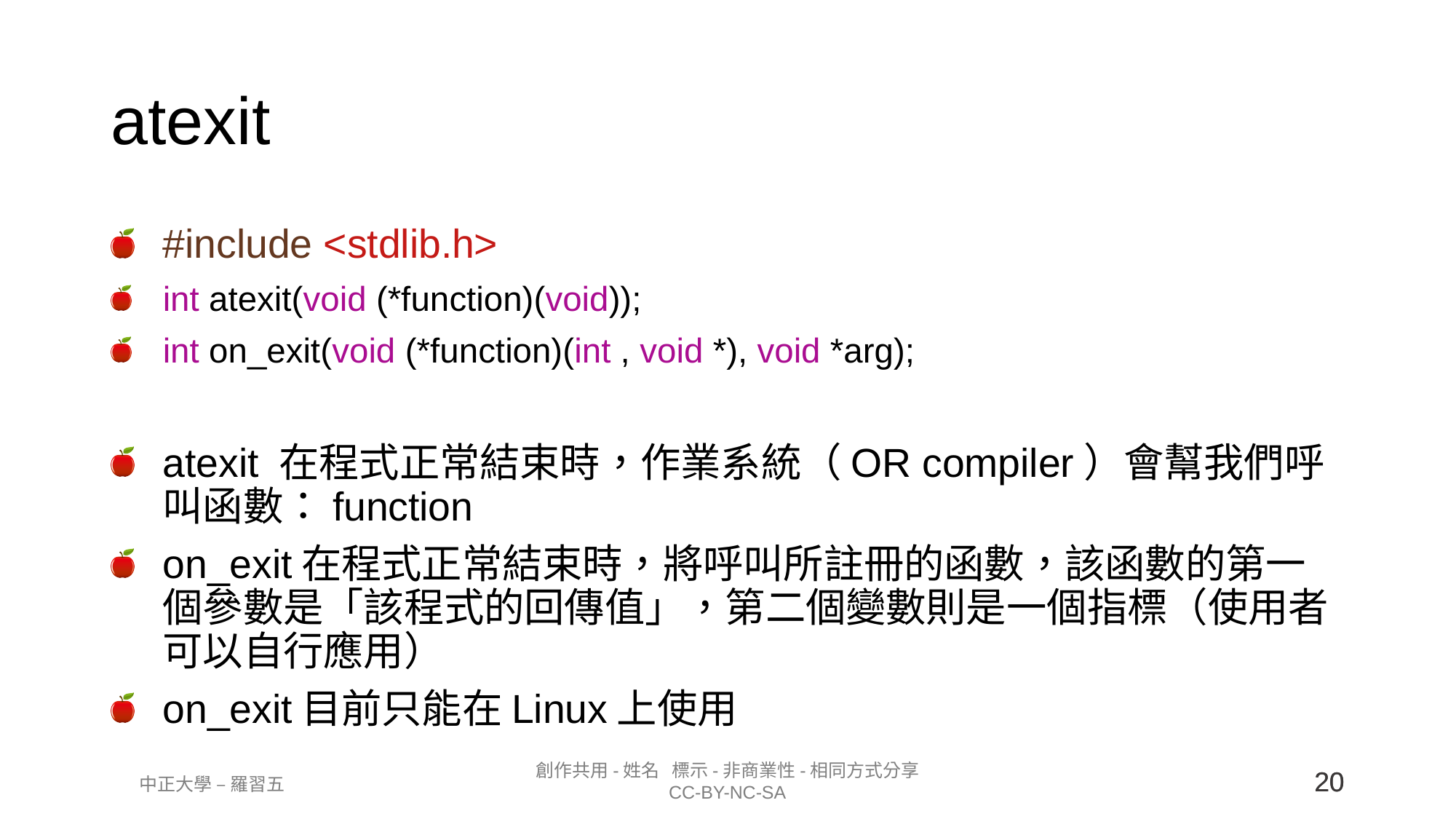

# atexit
#include <stdlib.h>
int atexit(void (*function)(void));
int on_exit(void (*function)(int , void *), void *arg);

atexit 在程式正常結束時，作業系統（OR compiler）會幫我們呼叫函數：function
on_exit在程式正常結束時，將呼叫所註冊的函數，該函數的第一個參數是「該程式的回傳值」，第二個變數則是一個指標（使用者可以自行應用）
on_exit目前只能在Linux上使用